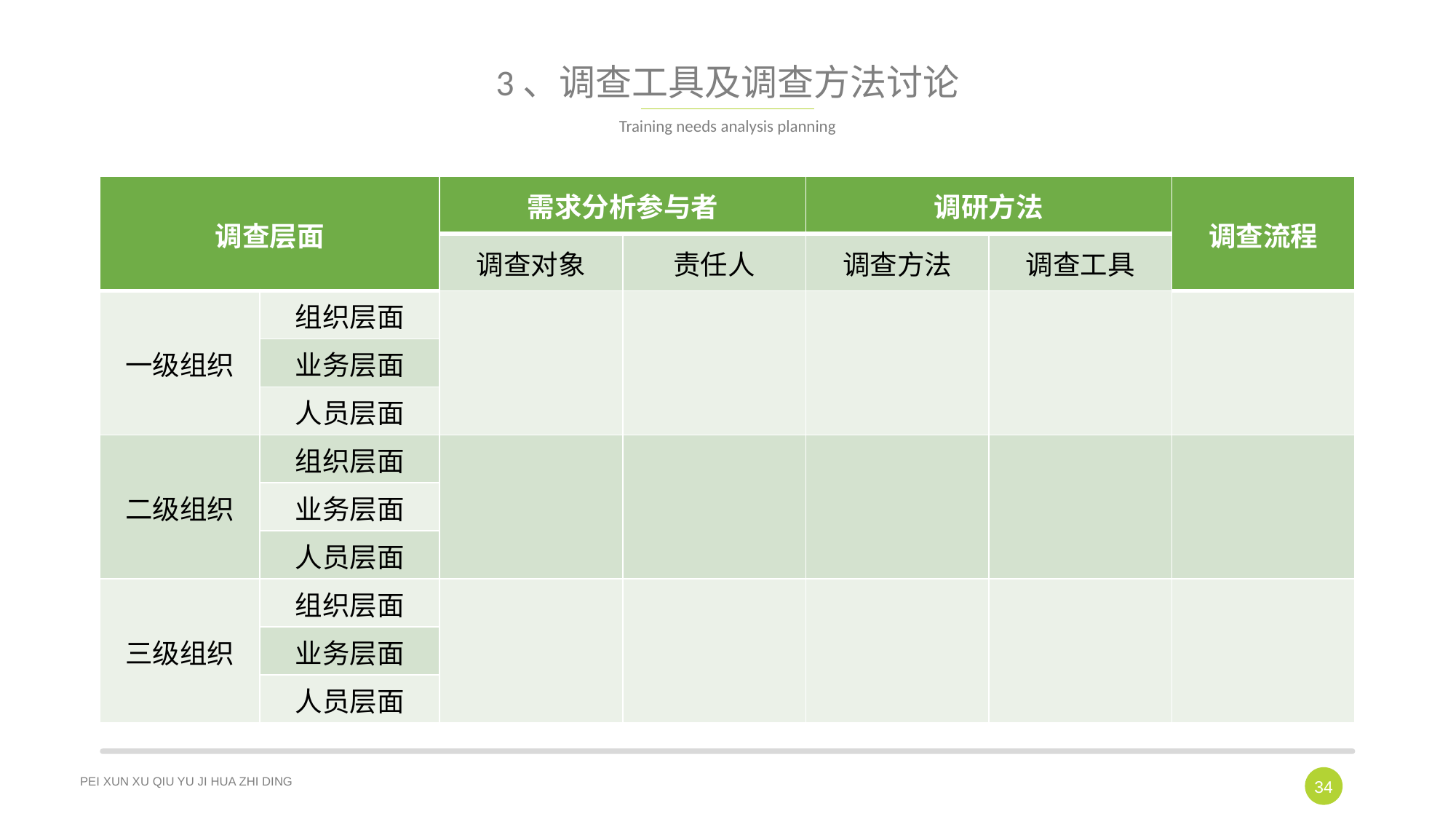

# 3、调查工具及调查方法讨论
Training needs analysis planning
| 调查层面 |  | 需求分析参与者 |  | 调研方法 |  | 调查流程 |
| --- | --- | --- | --- | --- | --- | --- |
|  |  | 调查对象 | 责任人 | 调查方法 | 调查工具 |  |
| 一级组织 | 组织层面 |  |  |  |  |  |
|  | 业务层面 |  |  |  |  |  |
|  | 人员层面 |  |  |  |  |  |
| 二级组织 | 组织层面 |  |  |  |  |  |
|  | 业务层面 |  |  |  |  |  |
|  | 人员层面 |  |  |  |  |  |
| 三级组织 | 组织层面 |  |  |  |  |  |
|  | 业务层面 |  |  |  |  |  |
|  | 人员层面 |  |  |  |  |  |